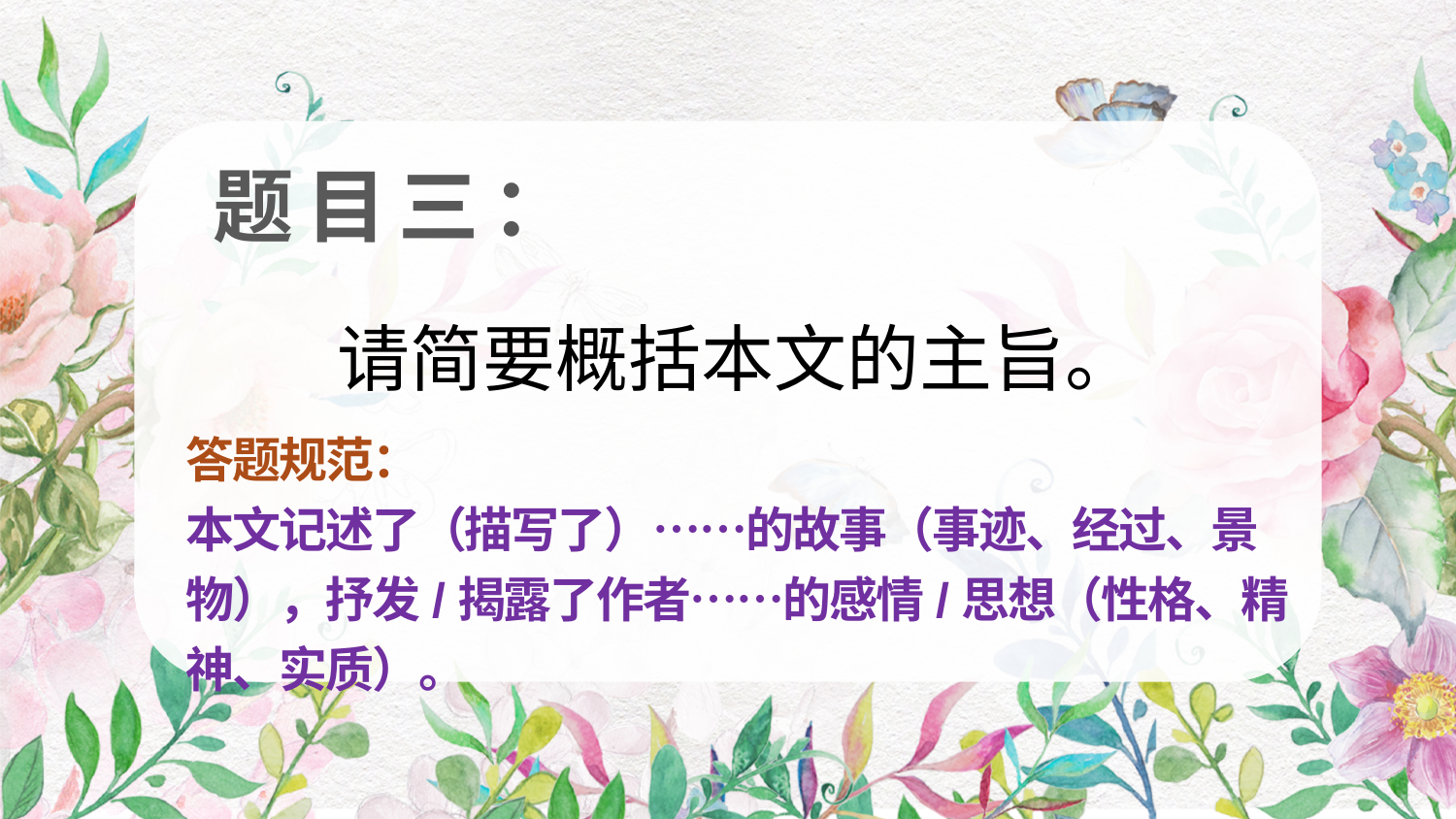

题目三：
       请简要概括本文的主旨。
答题规范：
本文记述了（描写了）……的故事（事迹、经过、景物），抒发/揭露了作者……的感情/思想（性格、精神、实质）。